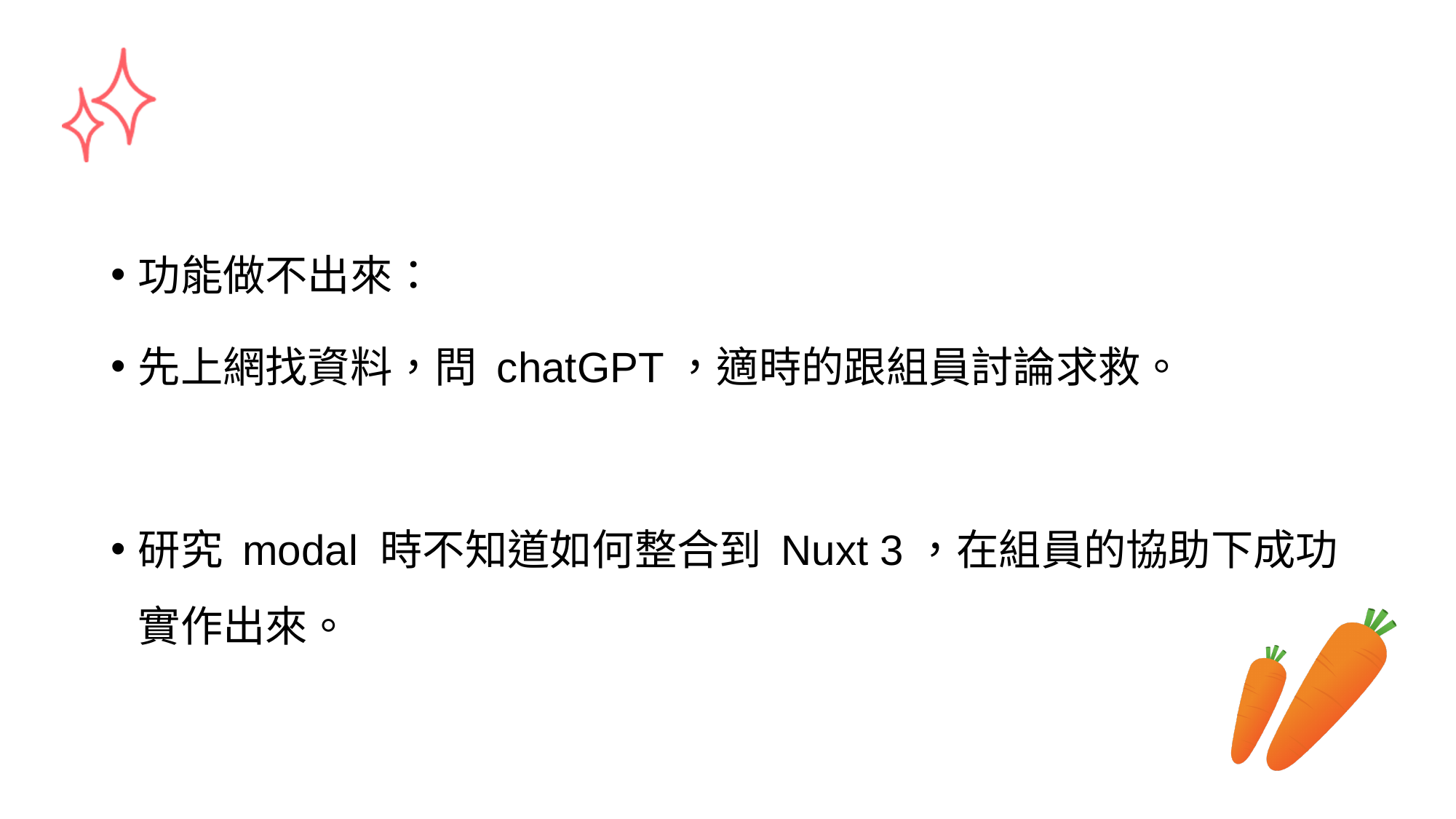

#
功能做不出來：
先上網找資料，問 chatGPT，適時的跟組員討論求救。

研究 modal 時不知道如何整合到 Nuxt 3，在組員的協助下成功實作出來。